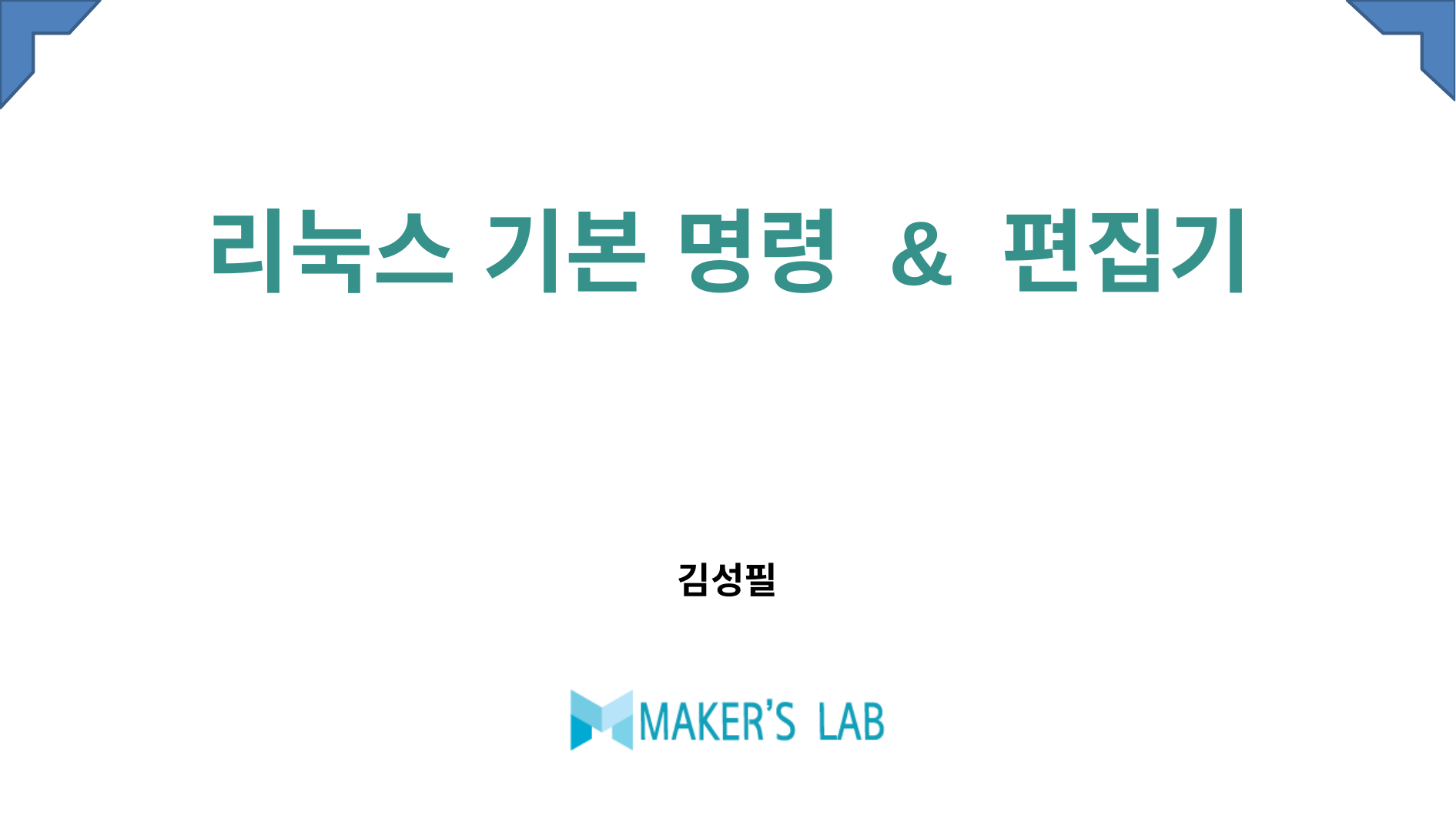

# 리눅스 기본 명령 & 편집기
김성필